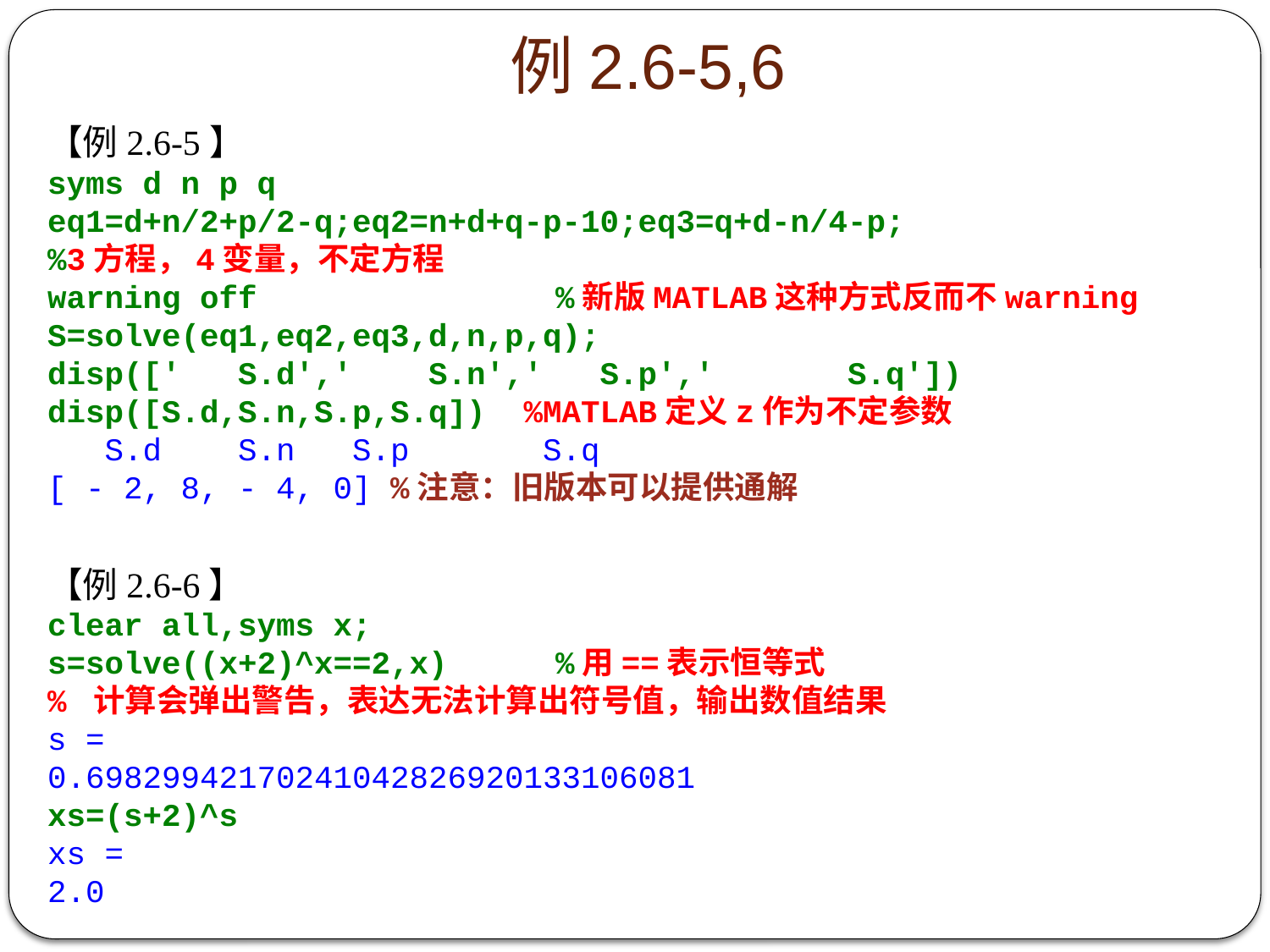

# 例2.6-5,6
【例2.6-5】
syms d n p q
eq1=d+n/2+p/2-q;eq2=n+d+q-p-10;eq3=q+d-n/4-p;
%3方程，4变量，不定方程
warning off			%新版MATLAB这种方式反而不warning
S=solve(eq1,eq2,eq3,d,n,p,q);
disp(['   S.d','    S.n','   S.p','       S.q'])
disp([S.d,S.n,S.p,S.q])  %MATLAB定义z作为不定参数
   S.d    S.n   S.p       S.q
[ - 2, 8, - 4, 0] %注意：旧版本可以提供通解
【例2.6-6】
clear all,syms x;
s=solve((x+2)^x==2,x)	%用==表示恒等式
% 计算会弹出警告，表达无法计算出符号值，输出数值结果
s =
0.69829942170241042826920133106081
xs=(s+2)^s
xs =
2.0